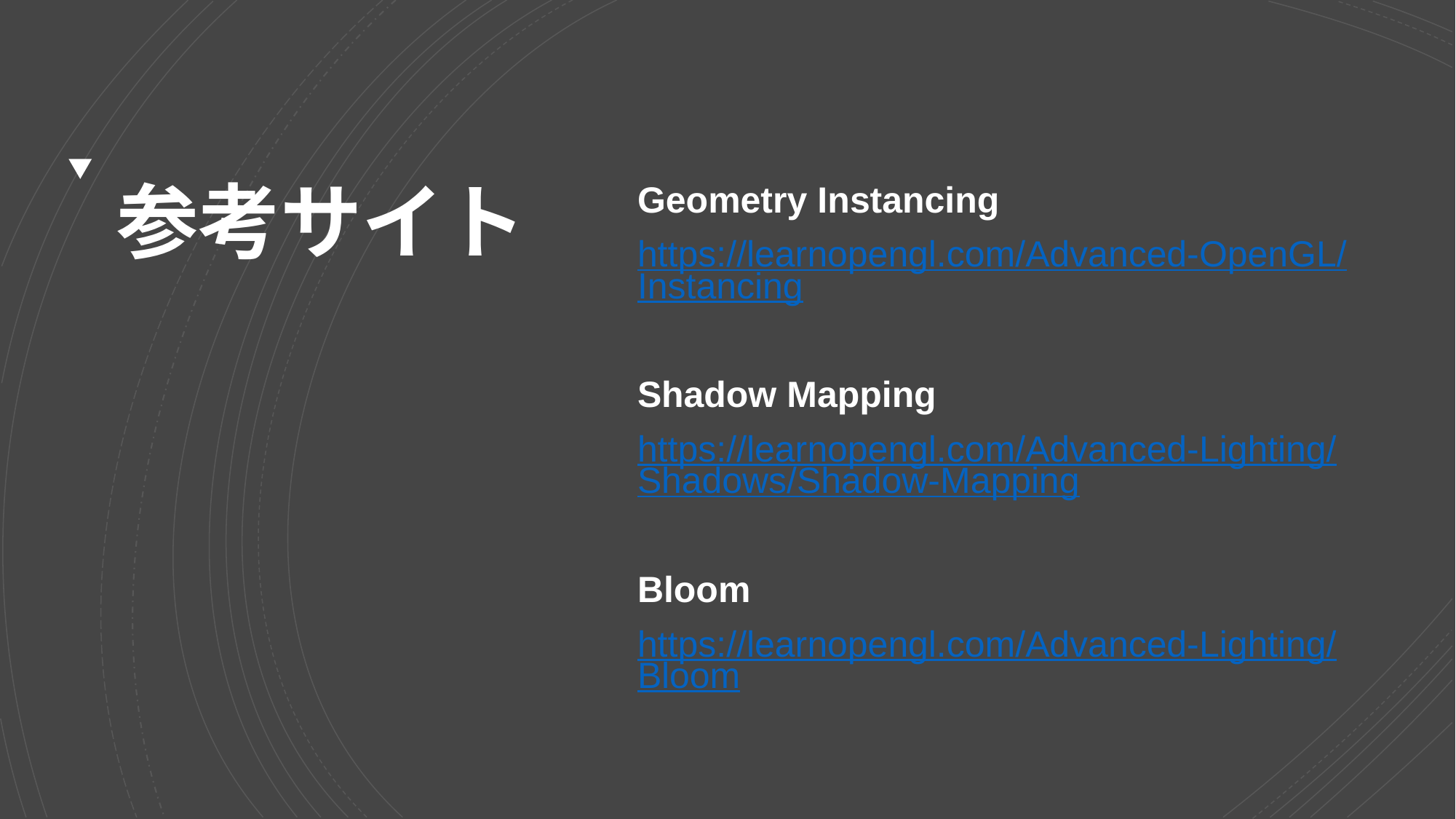

# 参考サイト
Geometry Instancing
https://learnopengl.com/Advanced-OpenGL/Instancing

Shadow Mapping
https://learnopengl.com/Advanced-Lighting/Shadows/Shadow-Mapping

Bloom
https://learnopengl.com/Advanced-Lighting/Bloom